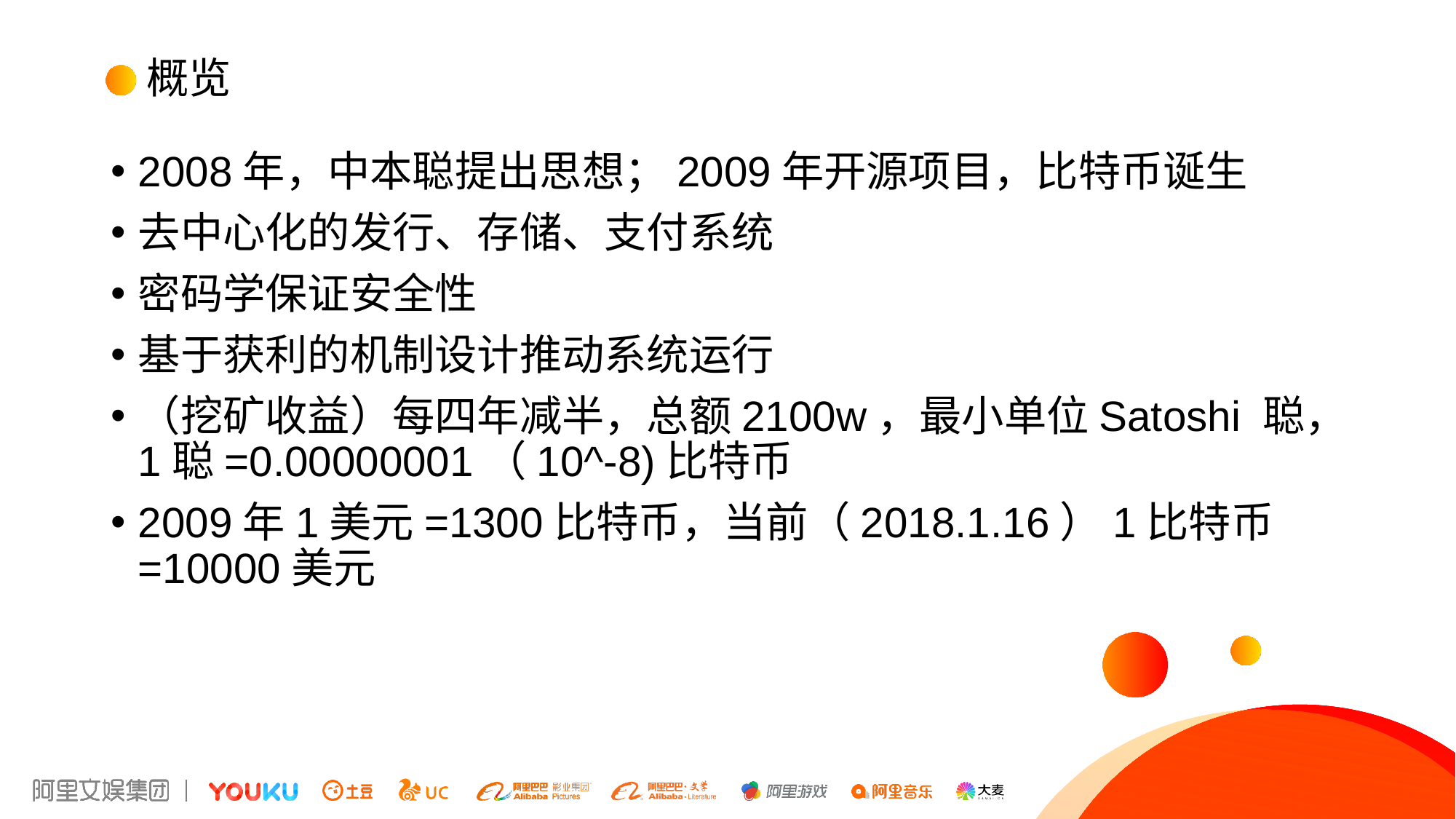

# 概览
2008年，中本聪提出思想；2009年开源项目，比特币诞生
去中心化的发行、存储、支付系统
密码学保证安全性
基于获利的机制设计推动系统运行
（挖矿收益）每四年减半，总额2100w，最小单位Satoshi 聪，1聪=0.00000001（10^-8)比特币
2009年1美元=1300比特币，当前（2018.1.16）1比特币=10000美元